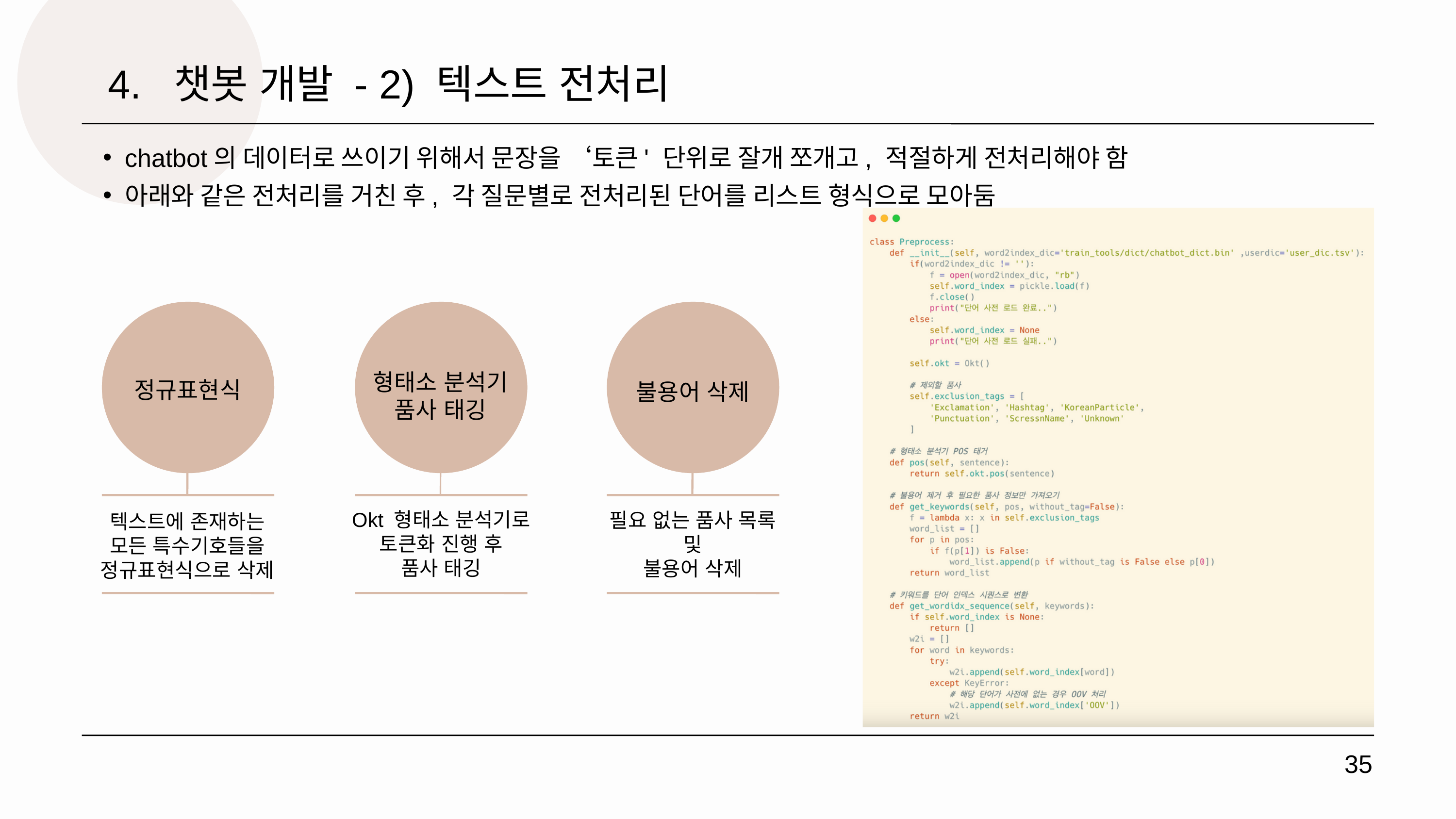

4.  챗봇 개발 - 2) 텍스트 전처리

chatbot의 데이터로 쓰이기 위해서 문장을 ‘토큰' 단위로 잘개 쪼개고, 적절하게 전처리해야 함
아래와 같은 전처리를 거친 후, 각 질문별로 전처리된 단어를 리스트 형식으로 모아둠

형태소 분석기
품사 태깅
정규표현식
불용어 삭제

Okt 형태소 분석기로
토큰화 진행 후
품사 태깅
필요 없는 품사 목록
및
불용어 삭제
텍스트에 존재하는
모든 특수기호들을
정규표현식으로 삭제

35